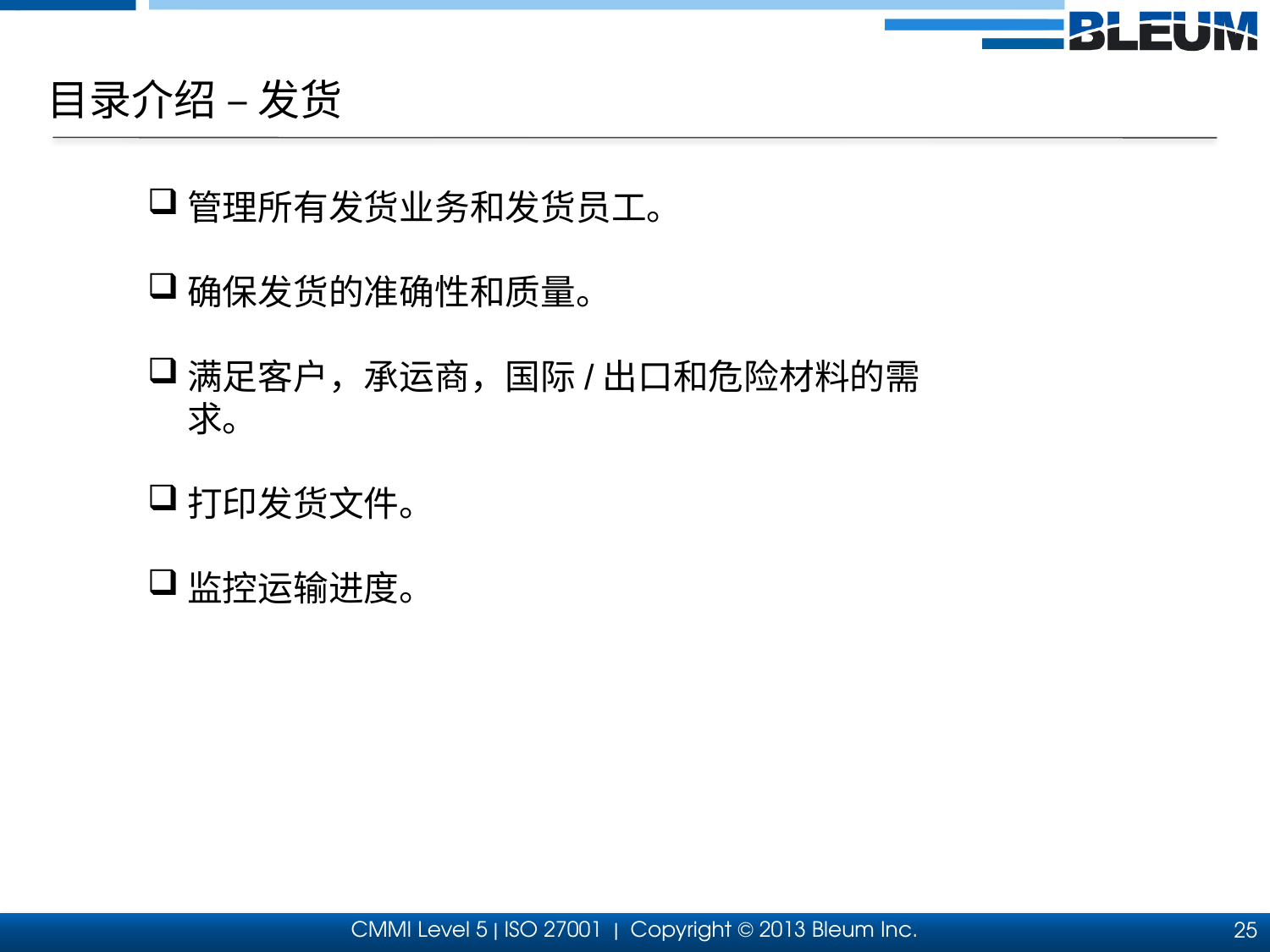

目录介绍 – 发货
管理所有发货业务和发货员工。

确保发货的准确性和质量。

满足客户，承运商，国际/出口和危险材料的需求。

打印发货文件。

监控运输进度。

25